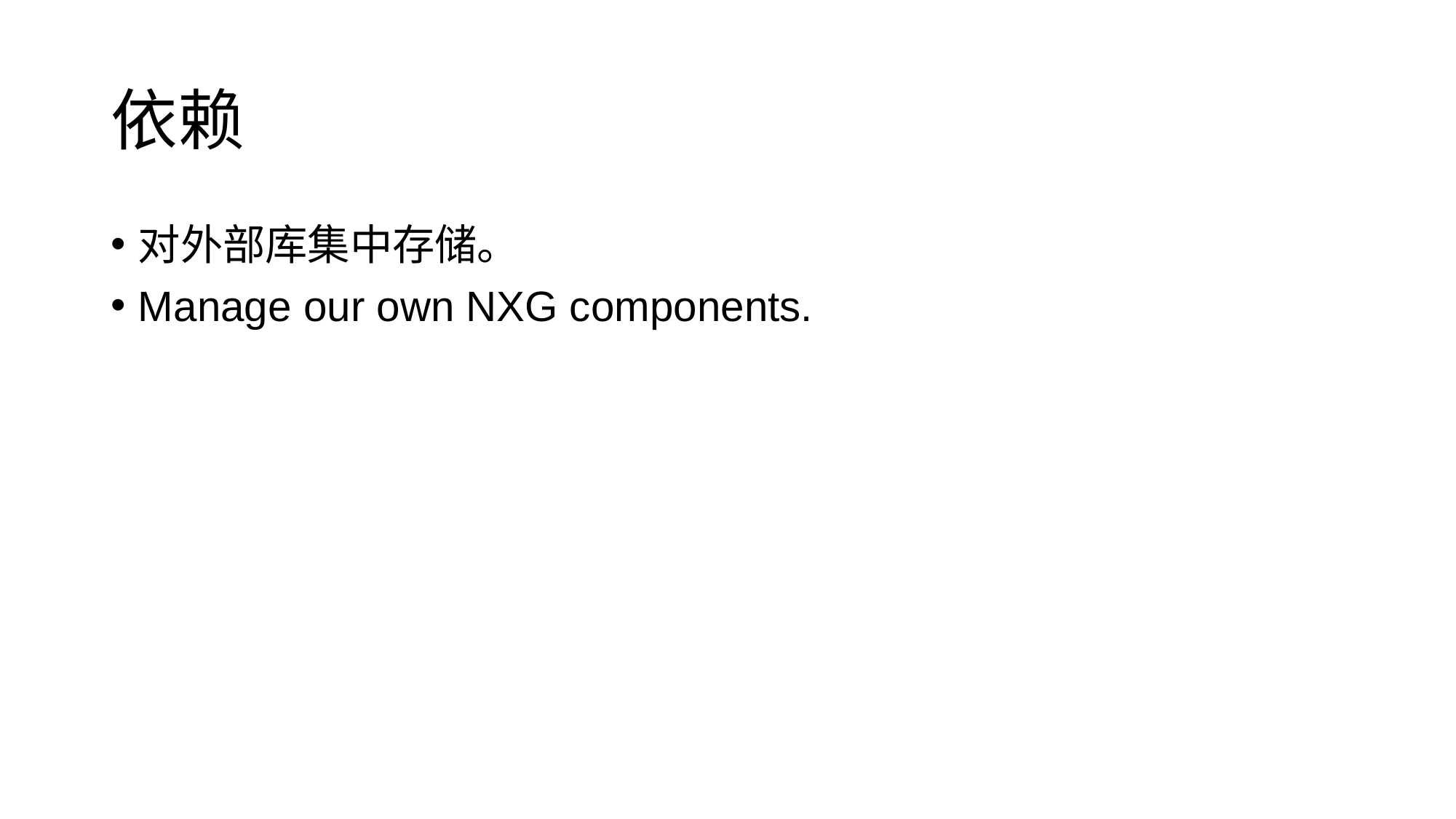

# 依赖
对外部库集中存储。
Manage our own NXG components.